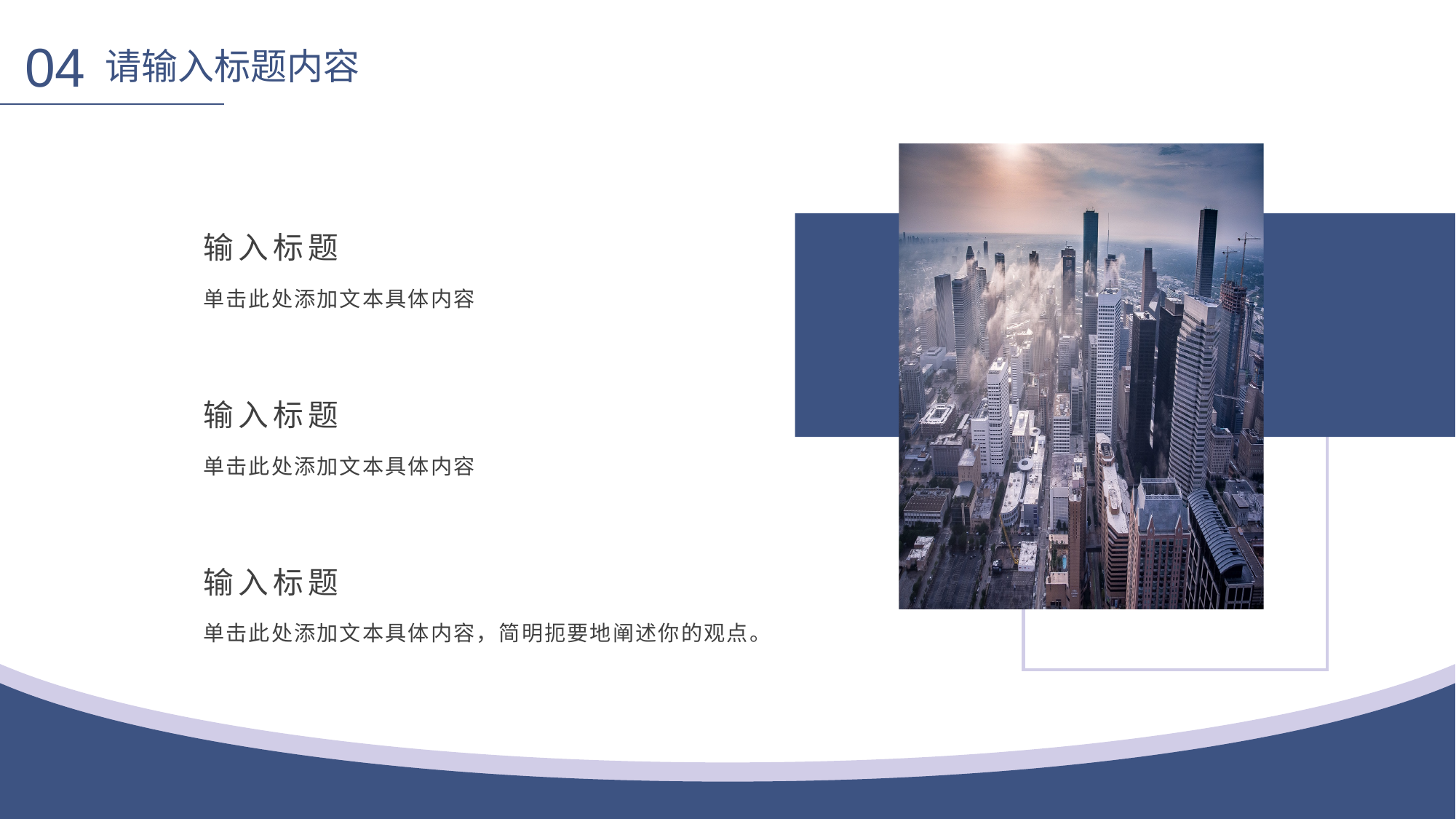

04
请输入标题内容

输入标题
单击此处添加文本具体内容

输入标题
单击此处添加文本具体内容
输入标题
单击此处添加文本具体内容，简明扼要地阐述你的观点。